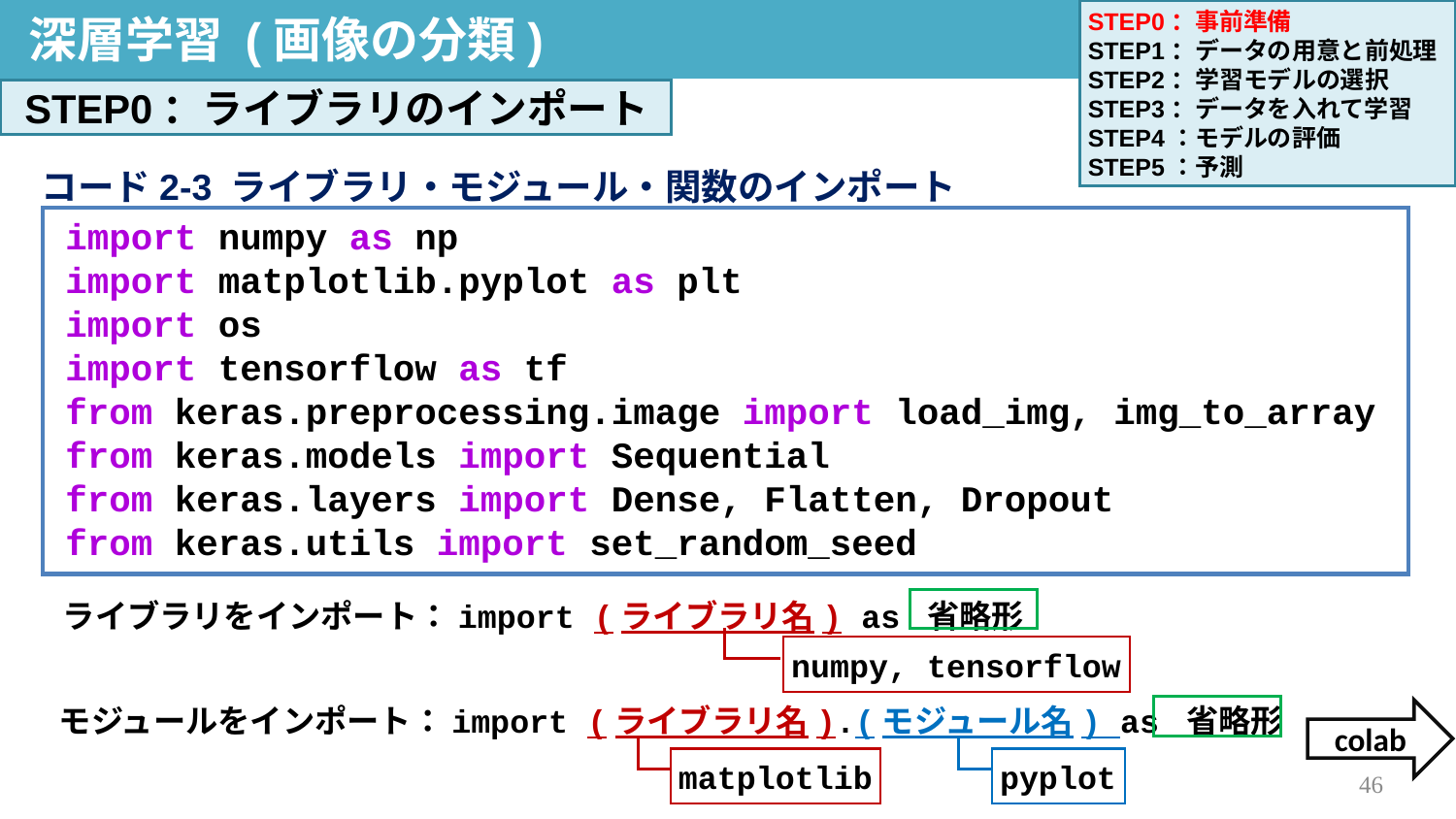

深層学習 (画像の分類)
STEP0：事前準備
STEP1：データの用意と前処理
STEP2：学習モデルの選択
STEP3：データを入れて学習
STEP4：モデルの評価
STEP5：予測
決定木分析
STEP0：ライブラリのインポート
コード2-3 ライブラリ・モジュール・関数のインポート
import numpy as np
import matplotlib.pyplot as plt
import os
import tensorflow as tf
from keras.preprocessing.image import load_img, img_to_array
from keras.models import Sequential
from keras.layers import Dense, Flatten, Dropout
from keras.utils import set_random_seed
ライブラリをインポート：import (ライブラリ名) as 省略形

numpy, tensorflow
モジュールをインポート：import (ライブラリ名).(モジュール名) as 省略形

colab
pyplot
matplotlib
46